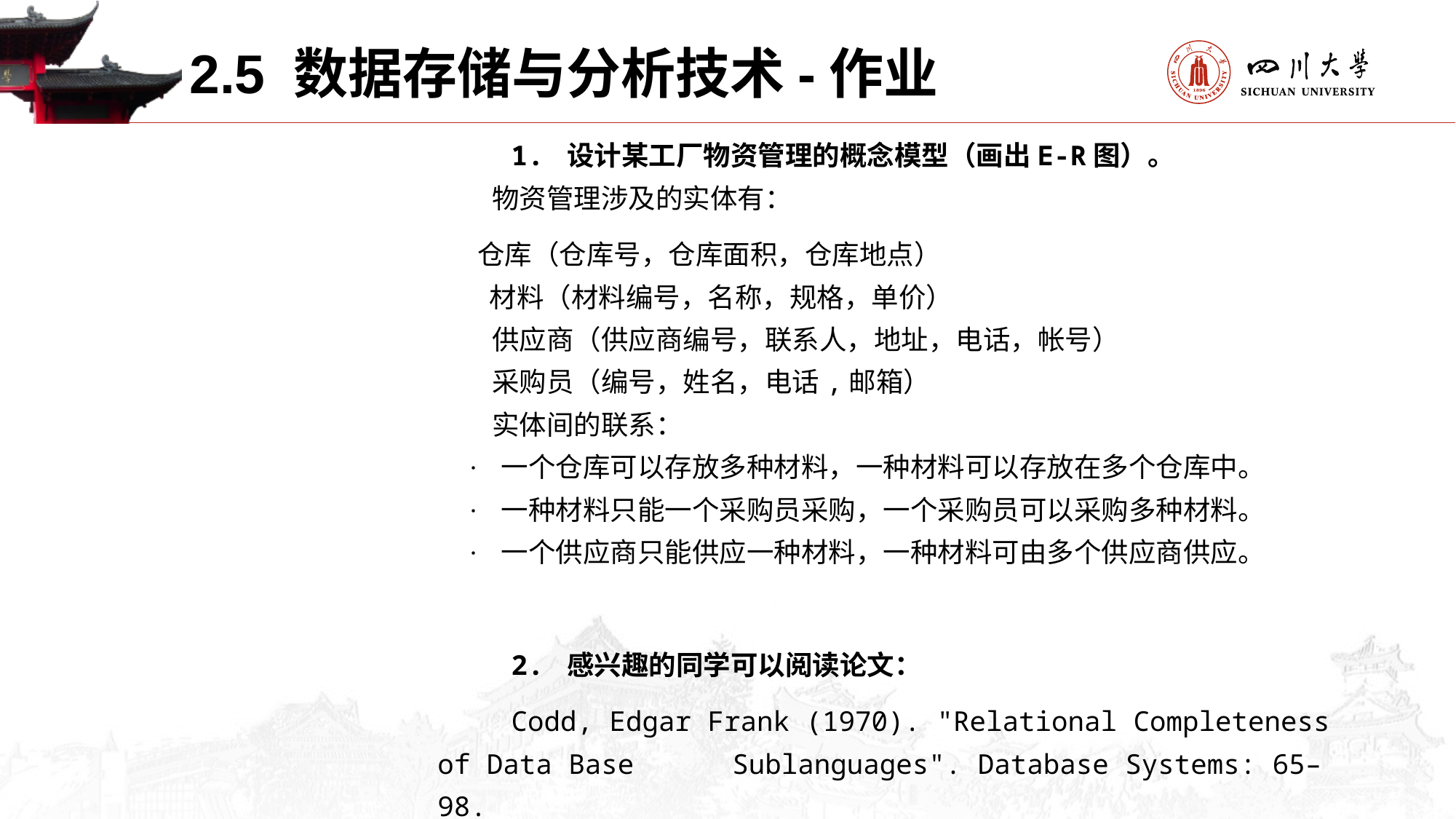

2.5 数据存储与分析技术-作业

       1. 设计某工厂物资管理的概念模型（画出E-R图）。
　　物资管理涉及的实体有：
            仓库（仓库号，仓库面积，仓库地点）
　    材料（材料编号，名称，规格，单价）
　　供应商（供应商编号，联系人，地址，电话，帐号）
　　采购员（编号，姓名，电话,邮箱）
　　实体间的联系：
    · 一个仓库可以存放多种材料，一种材料可以存放在多个仓库中。
    · 一种材料只能一个采购员采购，一个采购员可以采购多种材料。
    · 一个供应商只能供应一种材料，一种材料可由多个供应商供应。

       2. 感兴趣的同学可以阅读论文：
       Codd, Edgar Frank (1970). "Relational Completeness of Data Base      Sublanguages". Database Systems: 65–98.